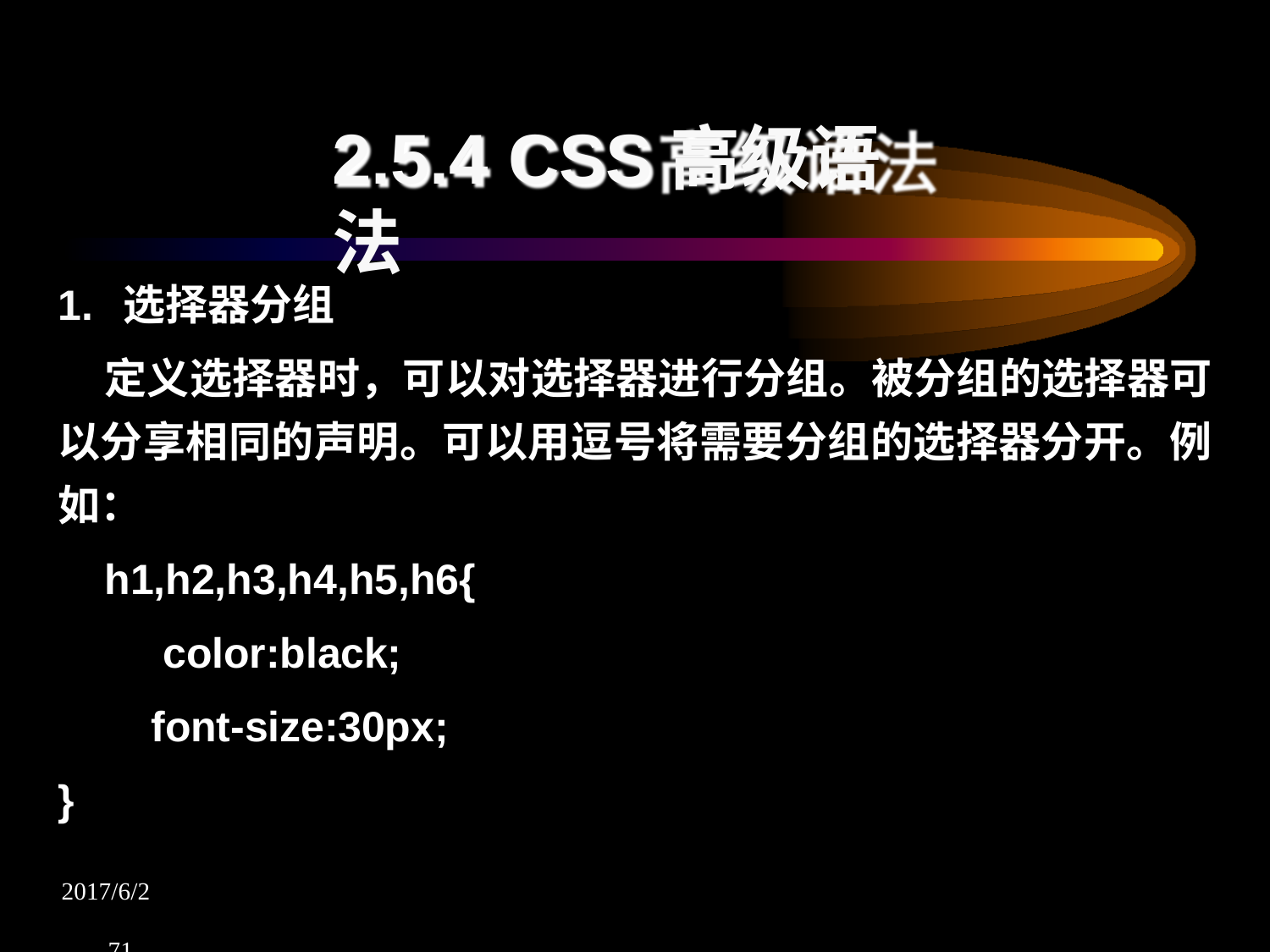

# 2.5.4 CSS高级语法

1.	选择器分组
定义选择器时，可以对选择器进行分组。被分组的选择器可 以分享相同的声明。可以用逗号将需要分组的选择器分开。例 如：
h1,h2,h3,h4,h5,h6{  color:black;  font-size:30px;
}

2017/6/2	71